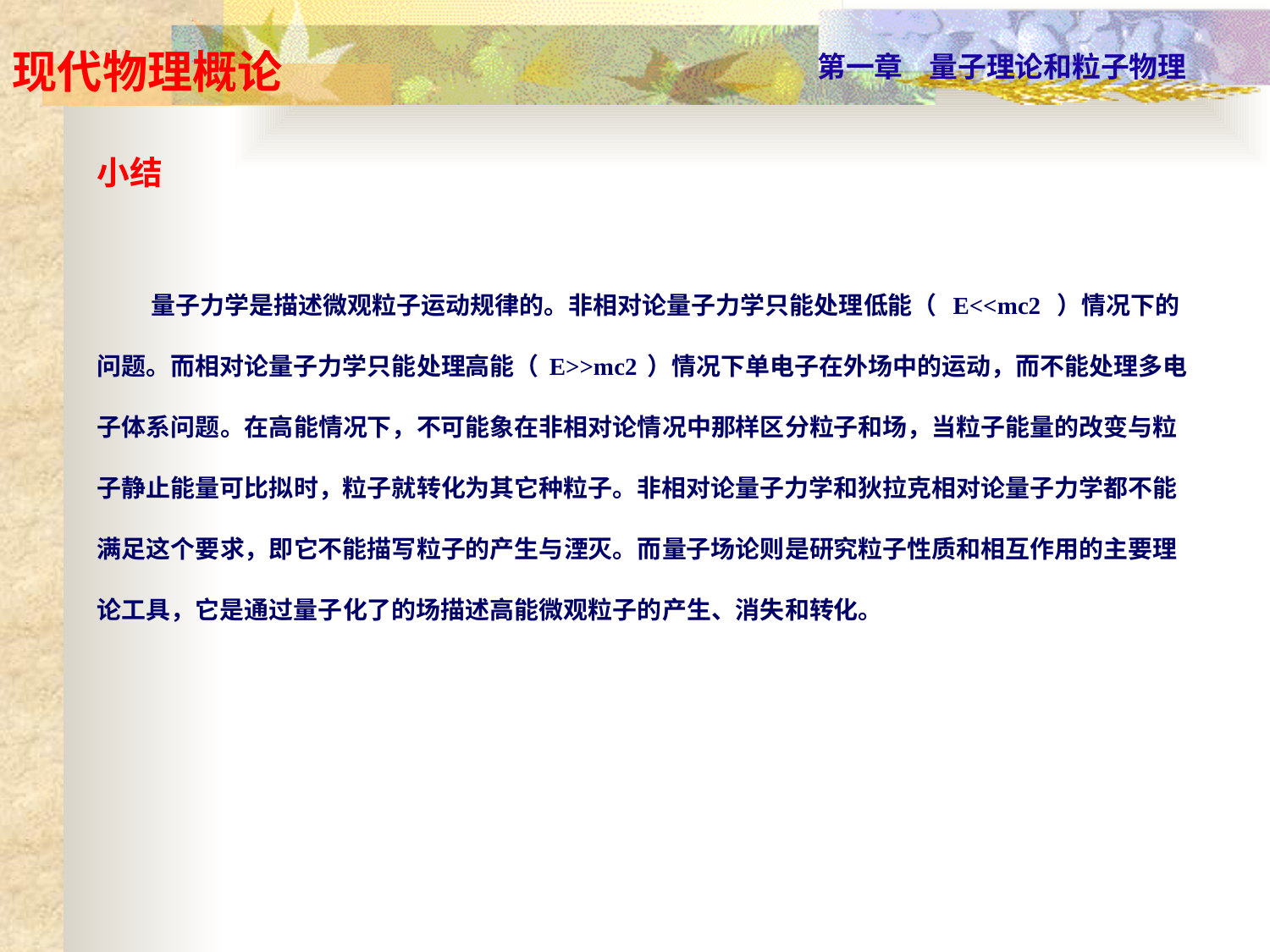

小结

        量子力学是描述微观粒子运动规律的。非相对论量子力学只能处理低能（ E<<mc2 ）情况下的问题。而相对论量子力学只能处理高能（E>>mc2）情况下单电子在外场中的运动，而不能处理多电子体系问题。在高能情况下，不可能象在非相对论情况中那样区分粒子和场，当粒子能量的改变与粒子静止能量可比拟时，粒子就转化为其它种粒子。非相对论量子力学和狄拉克相对论量子力学都不能满足这个要求，即它不能描写粒子的产生与湮灭。而量子场论则是研究粒子性质和相互作用的主要理论工具，它是通过量子化了的场描述高能微观粒子的产生、消失和转化。